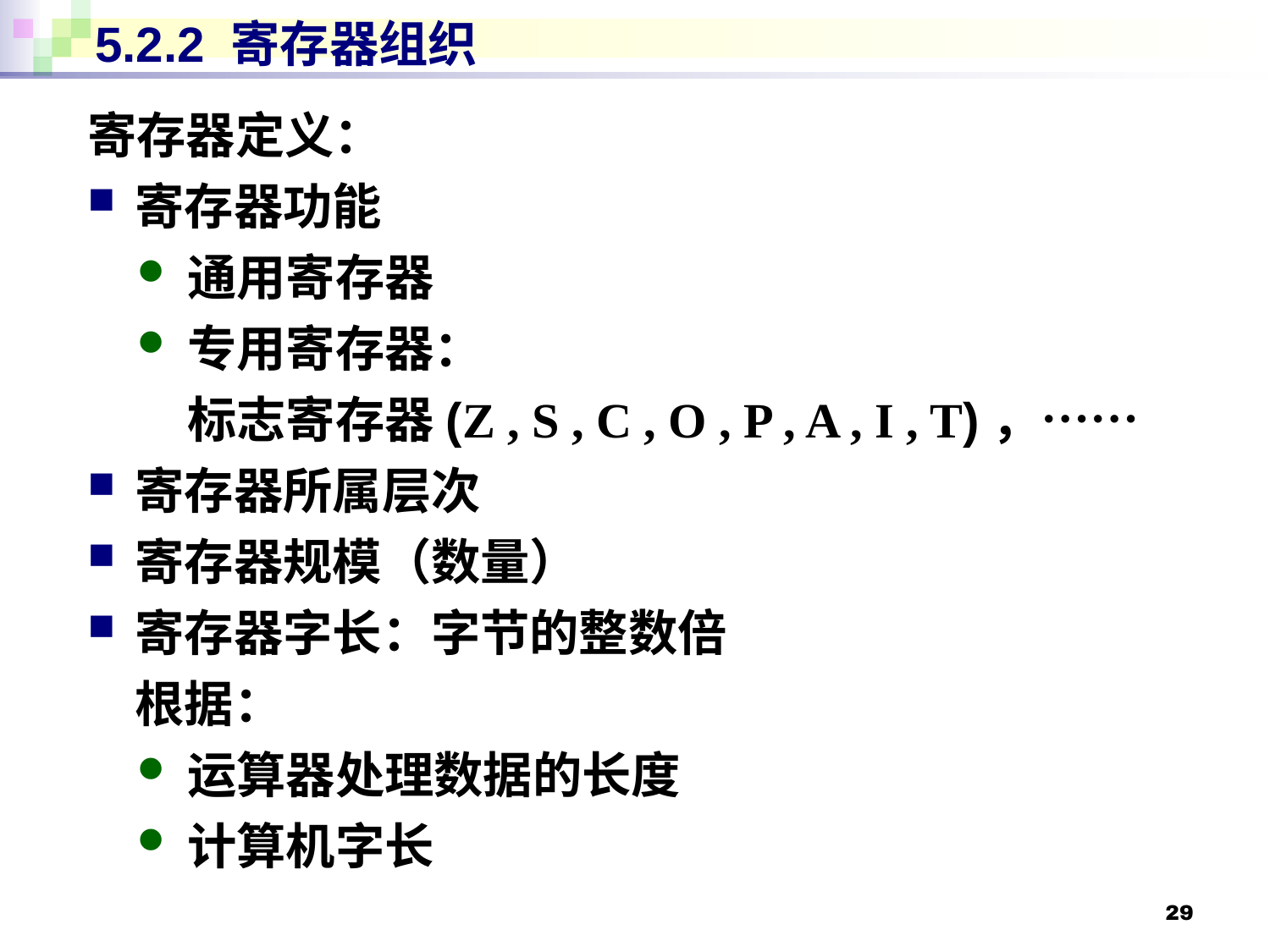

# 5.2.2 寄存器组织
寄存器定义：
寄存器功能
通用寄存器
专用寄存器：
标志寄存器(Z , S , C , O , P , A , I , T)，……
寄存器所属层次
寄存器规模（数量）
寄存器字长：字节的整数倍
根据：
运算器处理数据的长度
计算机字长
29